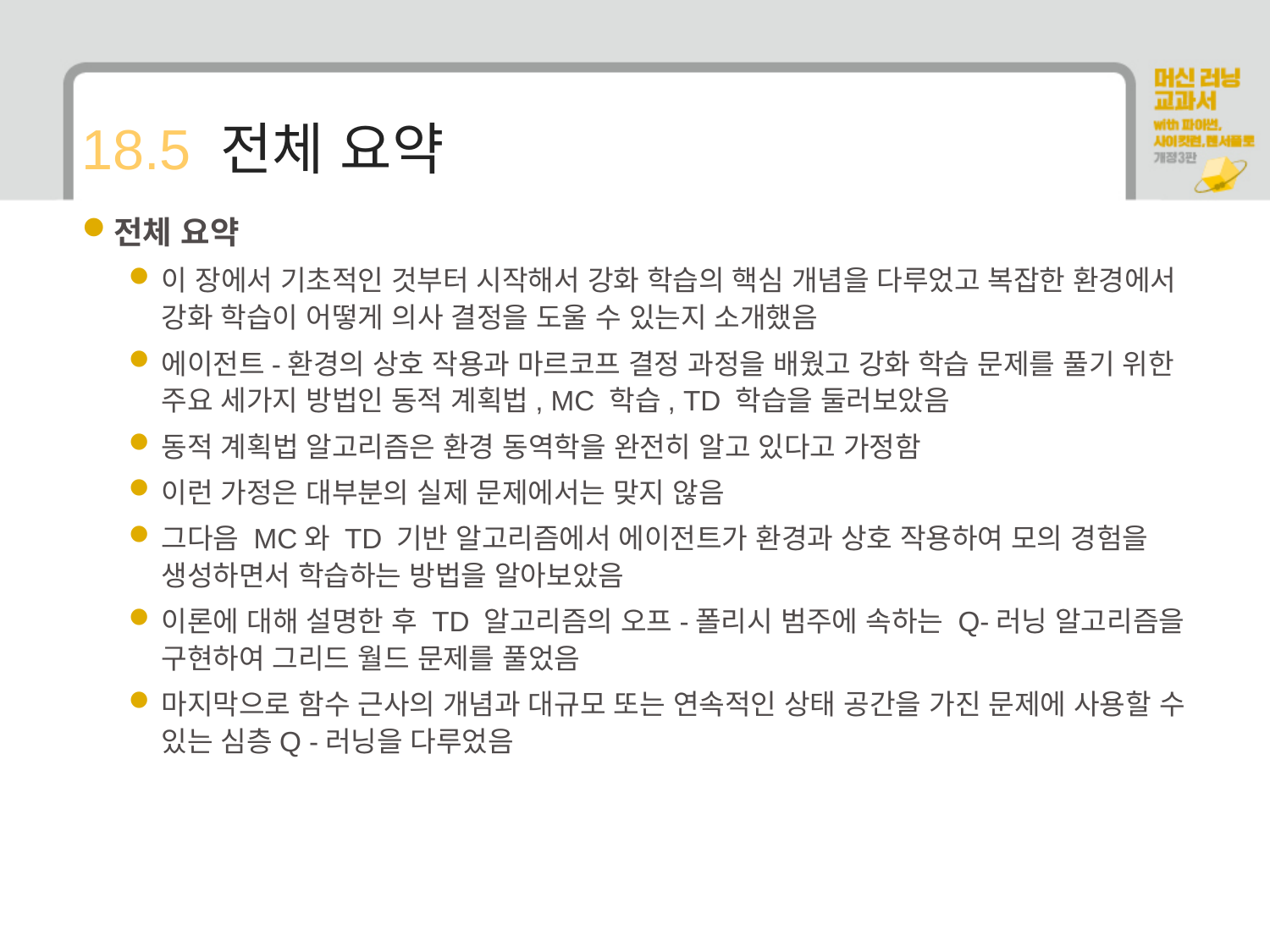

# 18.5 전체 요약
전체 요약
이 장에서 기초적인 것부터 시작해서 강화 학습의 핵심 개념을 다루었고 복잡한 환경에서 강화 학습이 어떻게 의사 결정을 도울 수 있는지 소개했음
에이전트-환경의 상호 작용과 마르코프 결정 과정을 배웠고 강화 학습 문제를 풀기 위한 주요 세가지 방법인 동적 계획법, MC 학습, TD 학습을 둘러보았음
동적 계획법 알고리즘은 환경 동역학을 완전히 알고 있다고 가정함
이런 가정은 대부분의 실제 문제에서는 맞지 않음
그다음 MC와 TD 기반 알고리즘에서 에이전트가 환경과 상호 작용하여 모의 경험을 생성하면서 학습하는 방법을 알아보았음
이론에 대해 설명한 후 TD 알고리즘의 오프-폴리시 범주에 속하는 Q-러닝 알고리즘을 구현하여 그리드 월드 문제를 풀었음
마지막으로 함수 근사의 개념과 대규모 또는 연속적인 상태 공간을 가진 문제에 사용할 수 있는 심층Q -러닝을 다루었음